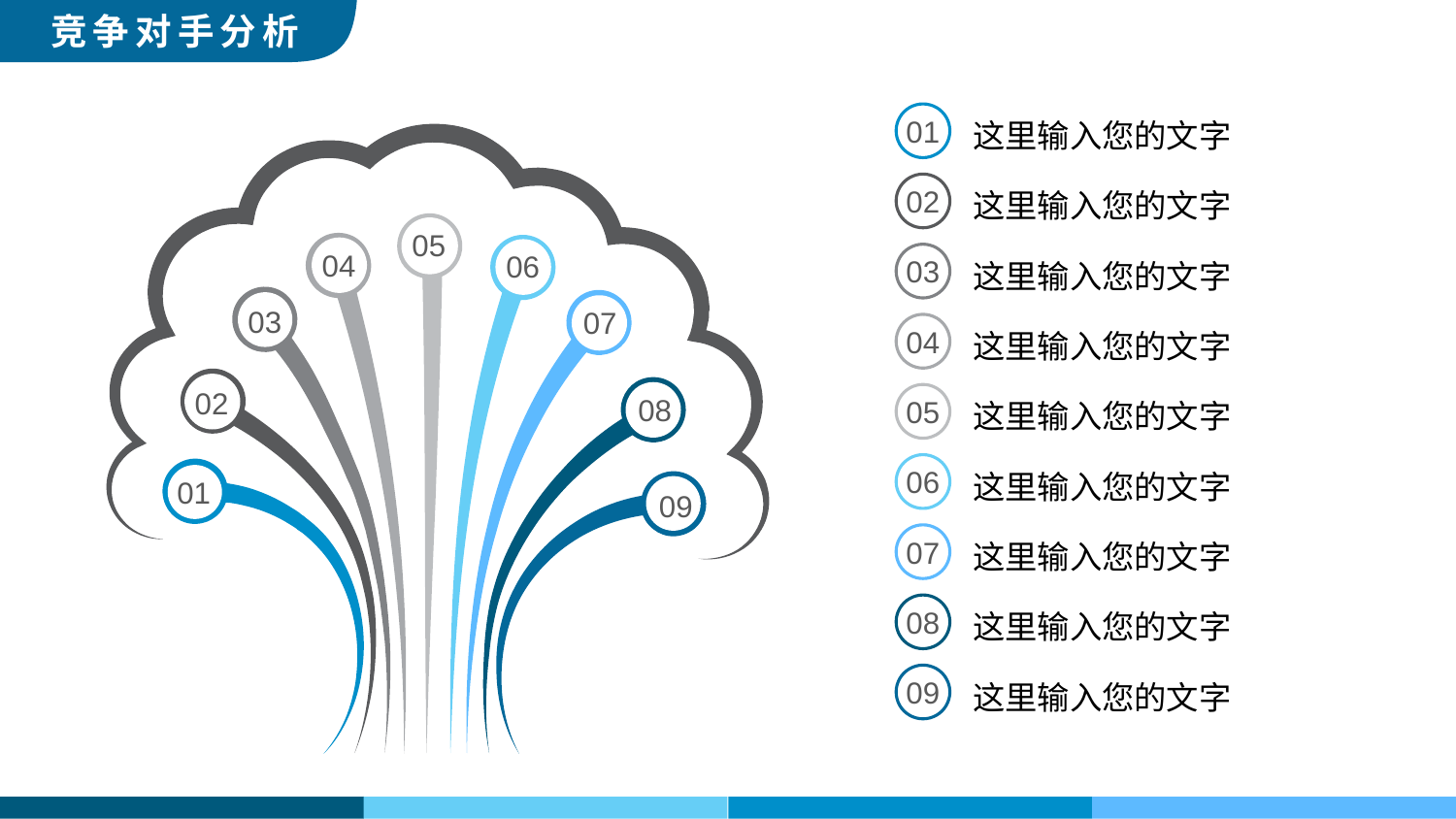

竞争对手分析
这里输入您的文字
01

这里输入您的文字
02

05

04

06
这里输入您的文字
03

03

07
这里输入您的文字
04

02

08
这里输入您的文字
05
这里输入您的文字
06

01

09
这里输入您的文字
07
这里输入您的文字
08
这里输入您的文字
09